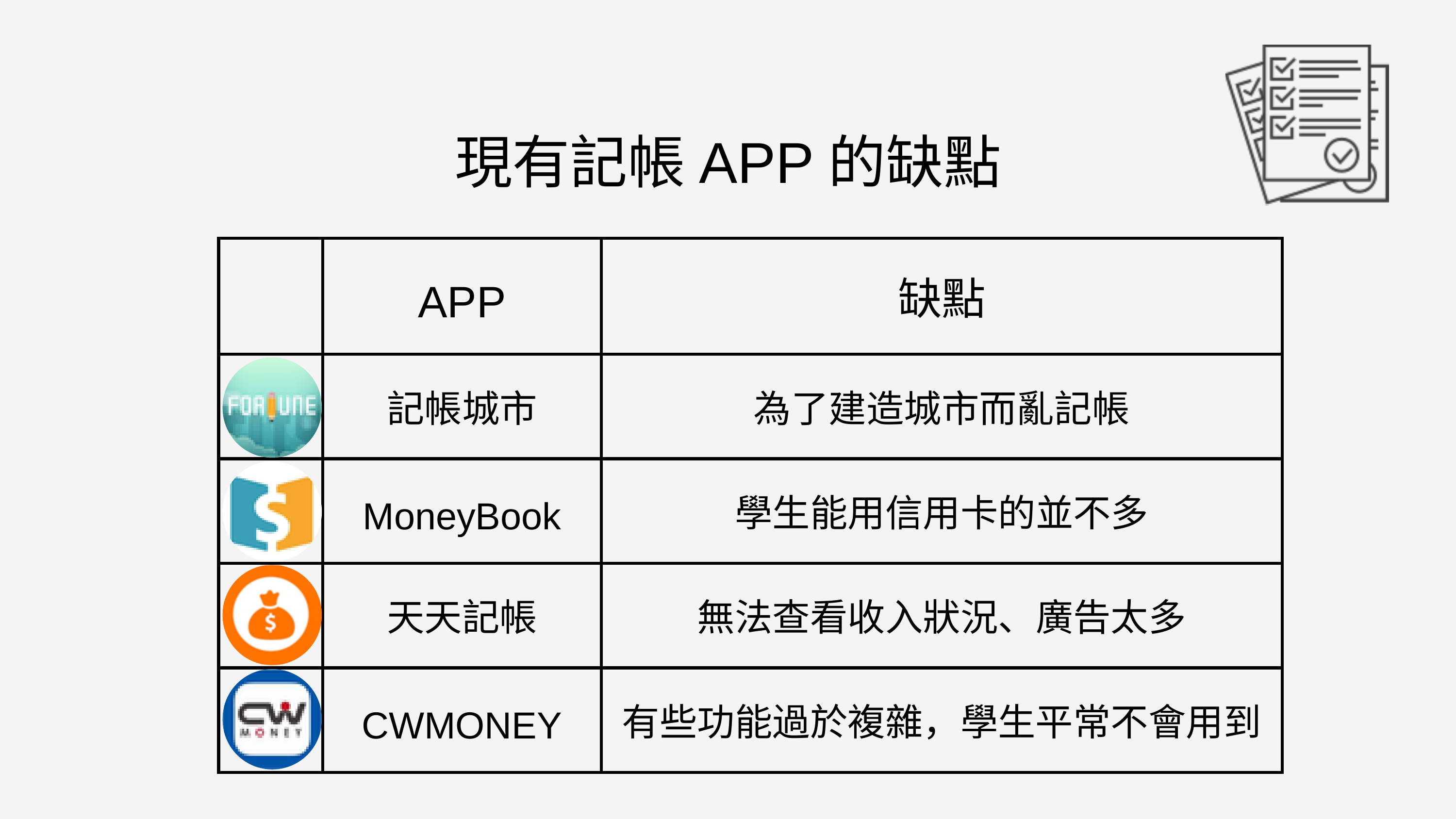

現有記帳APP的缺點
|  | APP | 缺點 |
| --- | --- | --- |
|  | 記帳城市 | 為了建造城市而亂記帳 |
|  | MoneyBook | 學生能用信用卡的並不多 |
|  | 天天記帳 | 無法查看收入狀況、廣告太多 |
|  | CWMONEY | 有些功能過於複雜，學生平常不會用到 |